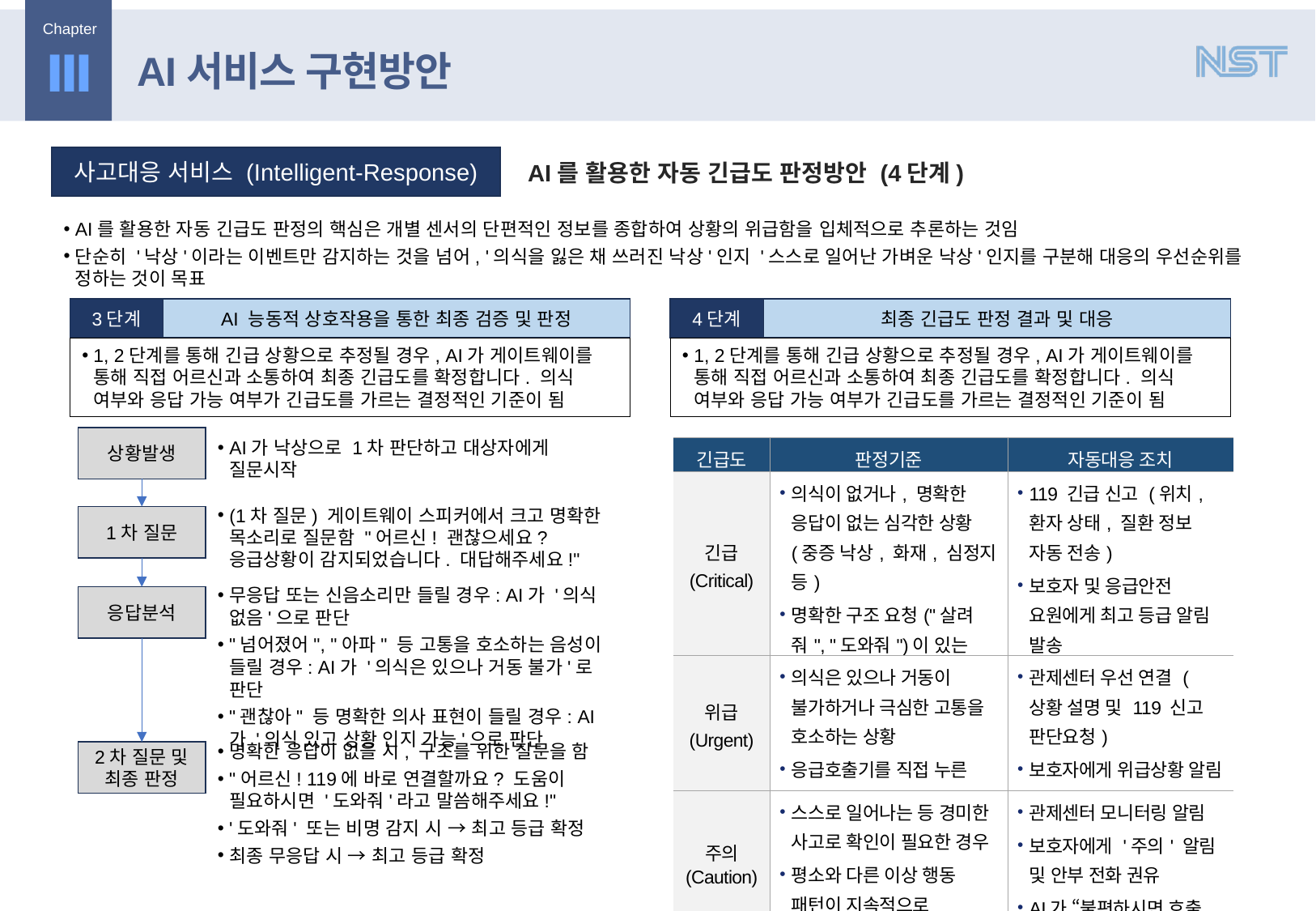

Ⅲ
AI서비스 구현방안
사고대응 서비스 (Intelligent-Response)
AI를 활용한 자동 긴급도 판정방안 (4단계)
AI를 활용한 자동 긴급도 판정의 핵심은 개별 센서의 단편적인 정보를 종합하여 상황의 위급함을 입체적으로 추론하는 것임
단순히 '낙상'이라는 이벤트만 감지하는 것을 넘어, '의식을 잃은 채 쓰러진 낙상'인지 '스스로 일어난 가벼운 낙상'인지를 구분해 대응의 우선순위를 정하는 것이 목표
3단계
AI 능동적 상호작용을 통한 최종 검증 및 판정
4단계
최종 긴급도 판정 결과 및 대응
1, 2단계를 통해 긴급 상황으로 추정될 경우, AI가 게이트웨이를 통해 직접 어르신과 소통하여 최종 긴급도를 확정합니다. 의식 여부와 응답 가능 여부가 긴급도를 가르는 결정적인 기준이 됨
1, 2단계를 통해 긴급 상황으로 추정될 경우, AI가 게이트웨이를 통해 직접 어르신과 소통하여 최종 긴급도를 확정합니다. 의식 여부와 응답 가능 여부가 긴급도를 가르는 결정적인 기준이 됨
상황발생
AI가 낙상으로 1차 판단하고 대상자에게 질문시작
| 긴급도 | 판정기준 | 자동대응 조치 |
| --- | --- | --- |
| 긴급 (Critical) | 의식이 없거나, 명확한 응답이 없는 심각한 상황 (중증 낙상, 화재, 심정지 등) 명확한 구조 요청("살려줘", "도와줘")이 있는 경우 | 119 긴급 신고 (위치, 환자 상태, 질환 정보 자동 전송) 보호자 및 응급안전 요원에게 최고 등급 알림 발송 |
| 위급 (Urgent) | 의식은 있으나 거동이 불가하거나 극심한 고통을 호소하는 상황 응급호출기를 직접 누른 경우 | 관제센터 우선 연결 (상황 설명 및 119 신고 판단요청) 보호자에게 위급상황 알림 발송 |
| 주의 (Caution) | 스스로 일어나는 등 경미한 사고로 확인이 필요한 경우 평소와 다른 이상 행동 패턴이 지속적으로 감지되는 경우 | 관제센터 모니터링 알림 보호자에게 '주의' 알림 및 안부 전화 권유 AI가 “불편하시면 호출 버튼을 눌러주세요" 안내 |
(1차 질문) 게이트웨이 스피커에서 크고 명확한 목소리로 질문함 "어르신! 괜찮으세요? 응급상황이 감지되었습니다. 대답해주세요!"
1차 질문
무응답 또는 신음소리만 들릴 경우: AI가 '의식 없음'으로 판단
"넘어졌어", "아파" 등 고통을 호소하는 음성이 들릴 경우: AI가 '의식은 있으나 거동 불가'로 판단
"괜찮아" 등 명확한 의사 표현이 들릴 경우: AI가 '의식 있고 상황 인지 가능'으로 판단
응답분석
명확한 응답이 없을 시, 구조를 위한 질문을 함
"어르신! 119에 바로 연결할까요? 도움이 필요하시면 '도와줘'라고 말씀해주세요!"
'도와줘' 또는 비명 감지 시 → 최고 등급 확정
최종 무응답 시 → 최고 등급 확정
2차 질문 및 최종 판정